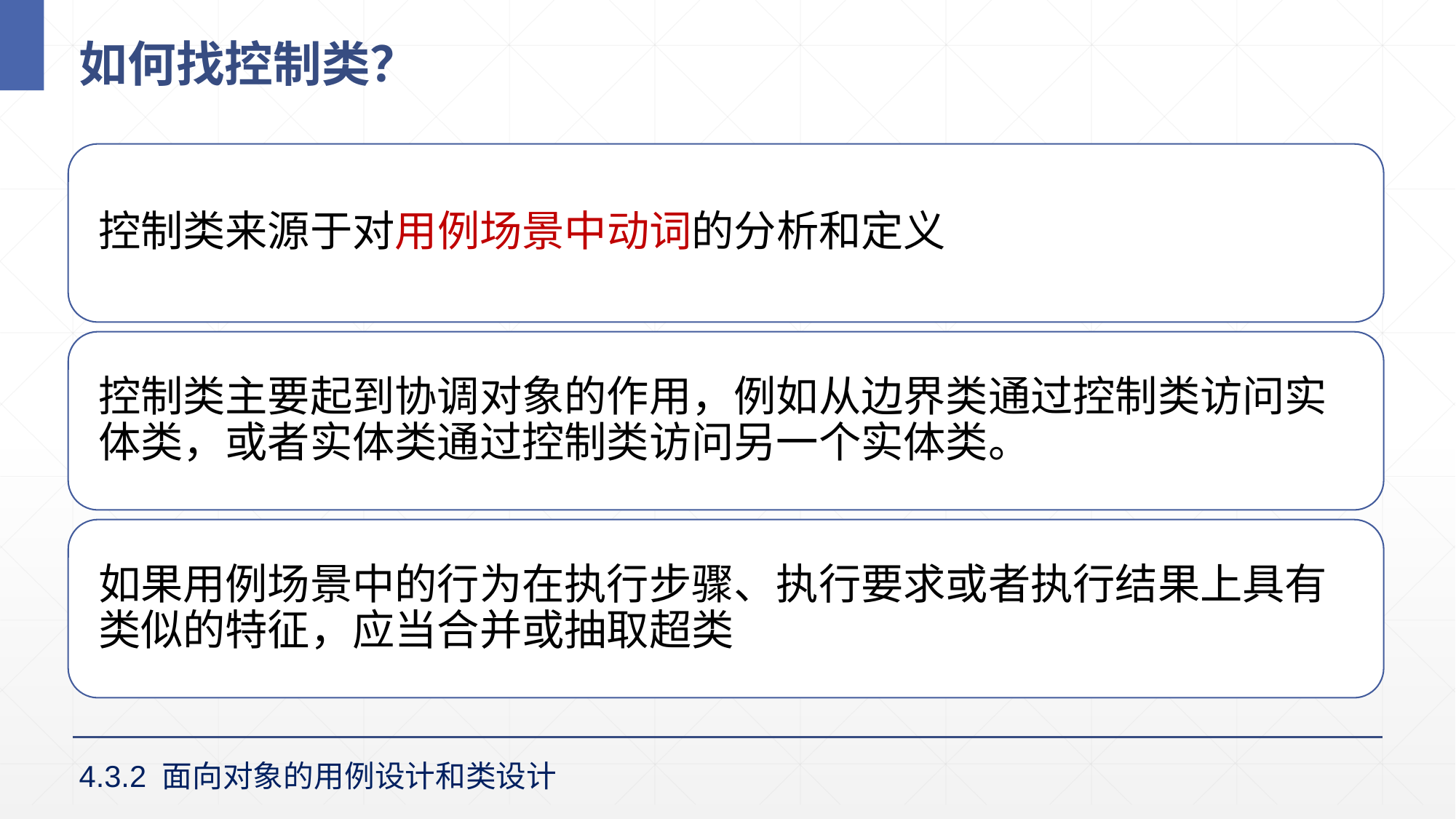

# 如何找控制类？
控制类来源于对用例场景中动词的分析和定义
控制类主要起到协调对象的作用，例如从边界类通过控制类访问实体类，或者实体类通过控制类访问另一个实体类。
如果用例场景中的行为在执行步骤、执行要求或者执行结果上具有类似的特征，应当合并或抽取超类
4.3.2 面向对象的用例设计和类设计